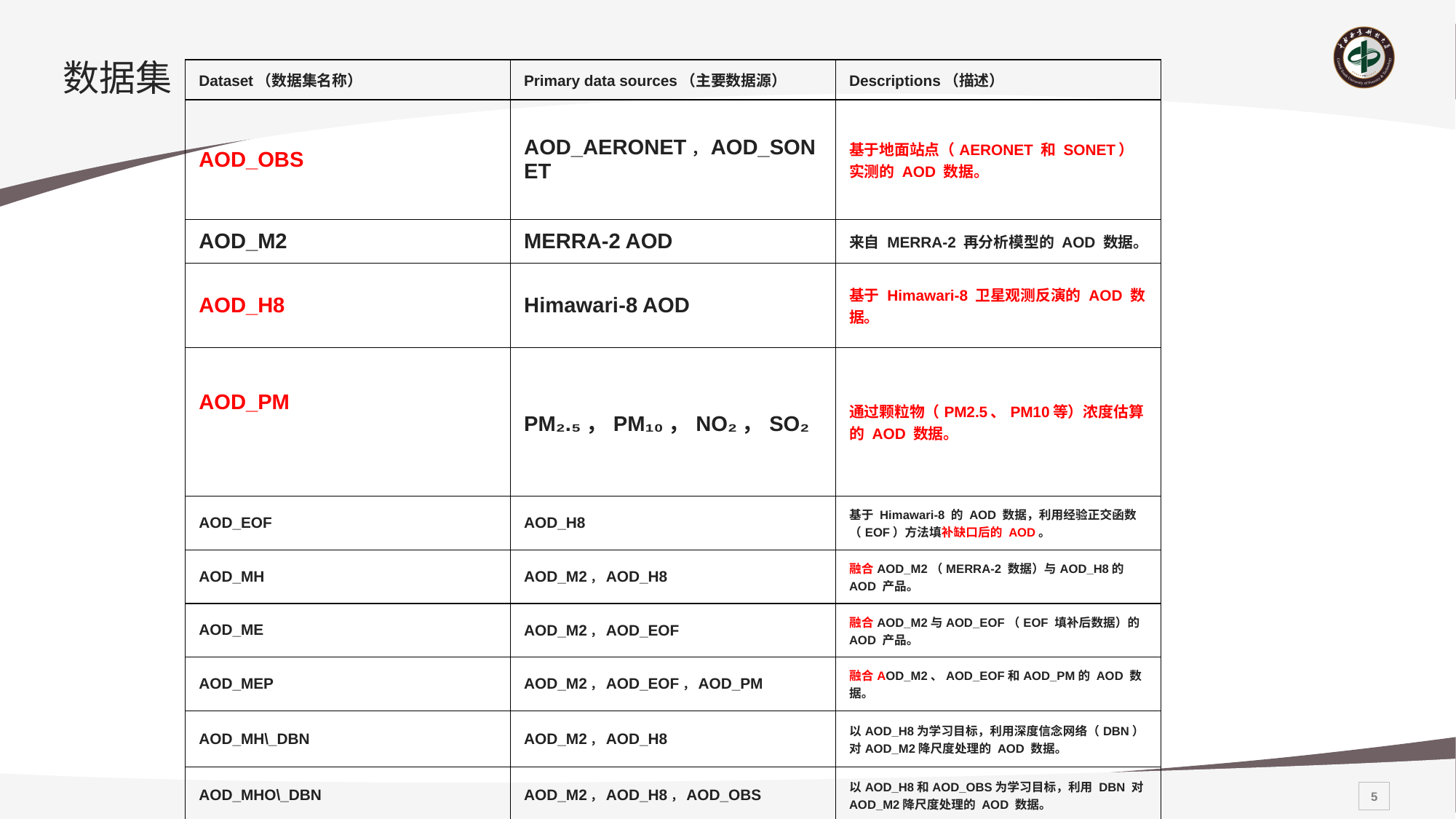

# 数据集
| Dataset（数据集名称） | Primary data sources（主要数据源） | Descriptions（描述） |
| --- | --- | --- |
| AOD\_OBS | AOD\_AERONET，AOD\_SONET | 基于地面站点（AERONET 和 SONET）实测的 AOD 数据。 |
| AOD\_M2 | MERRA-2 AOD | 来自 MERRA-2 再分析模型的 AOD 数据。 |
| AOD\_H8 | Himawari-8 AOD | 基于 Himawari-8 卫星观测反演的 AOD 数据。 |
| AOD\_PM | PM₂.₅，PM₁₀，NO₂，SO₂ | 通过颗粒物（PM2.5、PM10等）浓度估算的 AOD 数据。 |
| AOD\_EOF | AOD\_H8 | 基于 Himawari-8 的 AOD 数据，利用经验正交函数（EOF）方法填补缺口后的 AOD。 |
| AOD\_MH | AOD\_M2，AOD\_H8 | 融合AOD\_M2（MERRA-2 数据）与AOD\_H8的 AOD 产品。 |
| AOD\_ME | AOD\_M2，AOD\_EOF | 融合AOD\_M2与AOD\_EOF（EOF 填补后数据）的 AOD 产品。 |
| AOD\_MEP | AOD\_M2，AOD\_EOF，AOD\_PM | 融合AOD\_M2、AOD\_EOF和AOD\_PM的 AOD 数据。 |
| AOD\_MH\\_DBN | AOD\_M2，AOD\_H8 | 以AOD\_H8为学习目标，利用深度信念网络（DBN）对AOD\_M2降尺度处理的 AOD 数据。 |
| AOD\_MHO\\_DBN | AOD\_M2，AOD\_H8，AOD\_OBS | 以AOD\_H8和AOD\_OBS为学习目标，利用 DBN 对AOD\_M2降尺度处理的 AOD 数据。 |